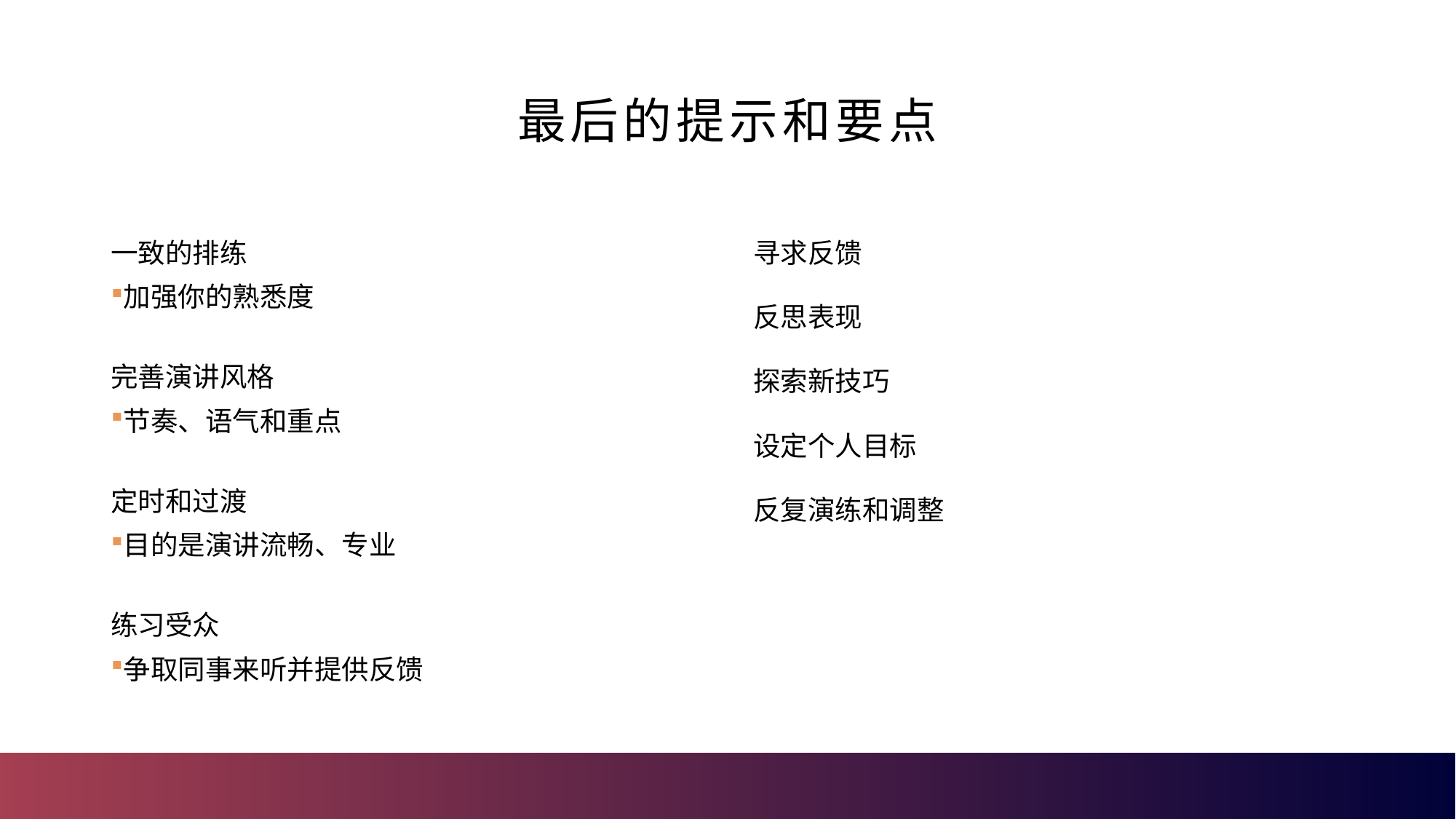

# 最后的提示和要点
一致的排练
加强你的熟悉度
完善演讲风格
节奏、语气和重点
定时和过渡
目的是演讲流畅、专业
练习受众
争取同事来听并提供反馈

寻求反馈
反思表现
探索新技巧
设定个人目标
反复演练和调整